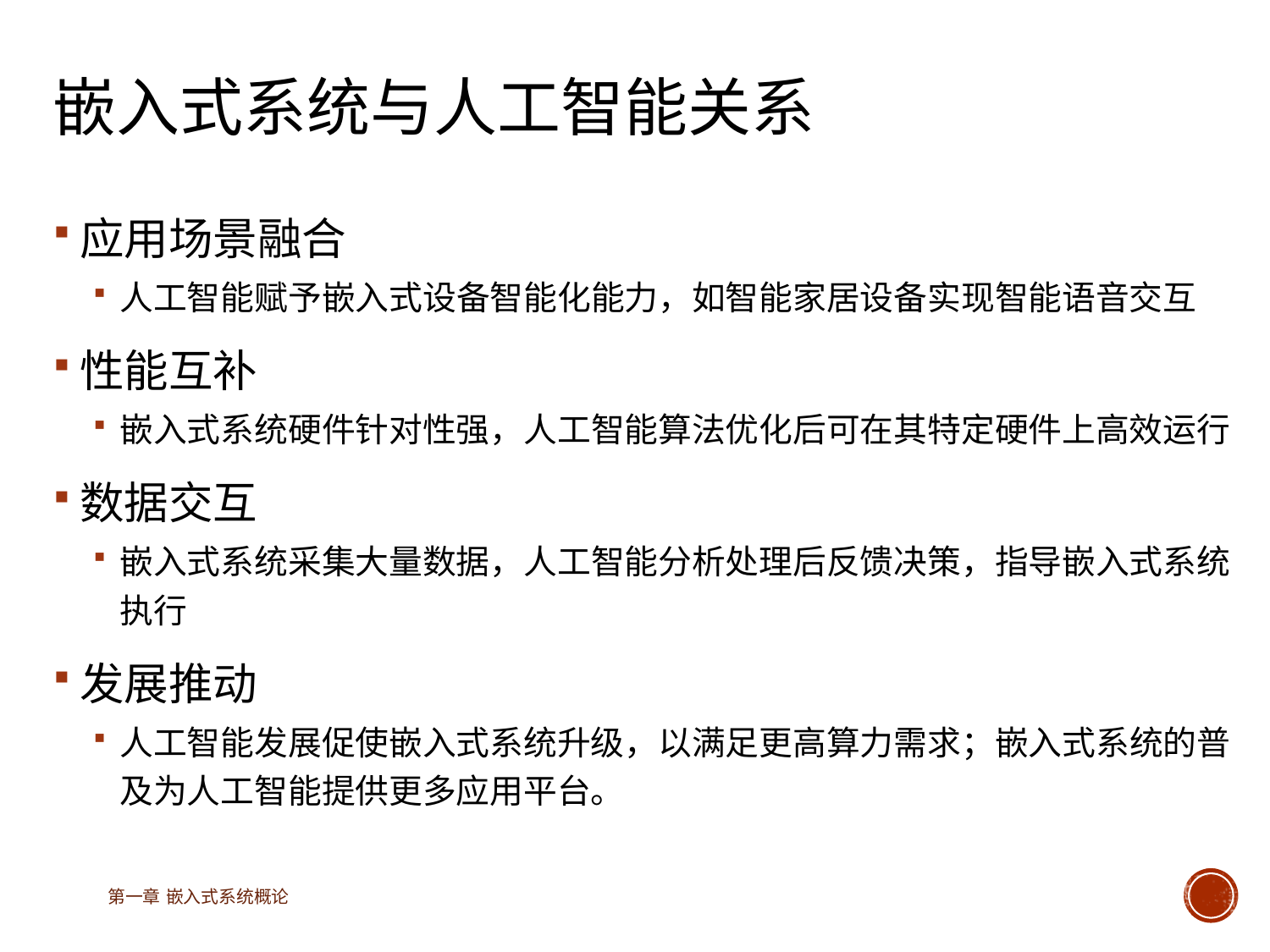

# 嵌入式系统与人工智能关系
应用场景融合
人工智能赋予嵌入式设备智能化能力，如智能家居设备实现智能语音交互
性能互补
嵌入式系统硬件针对性强，人工智能算法优化后可在其特定硬件上高效运行
数据交互
嵌入式系统采集大量数据，人工智能分析处理后反馈决策，指导嵌入式系统执行
发展推动
人工智能发展促使嵌入式系统升级，以满足更高算力需求；嵌入式系统的普及为人工智能提供更多应用平台。
第一章 嵌入式系统概论

15